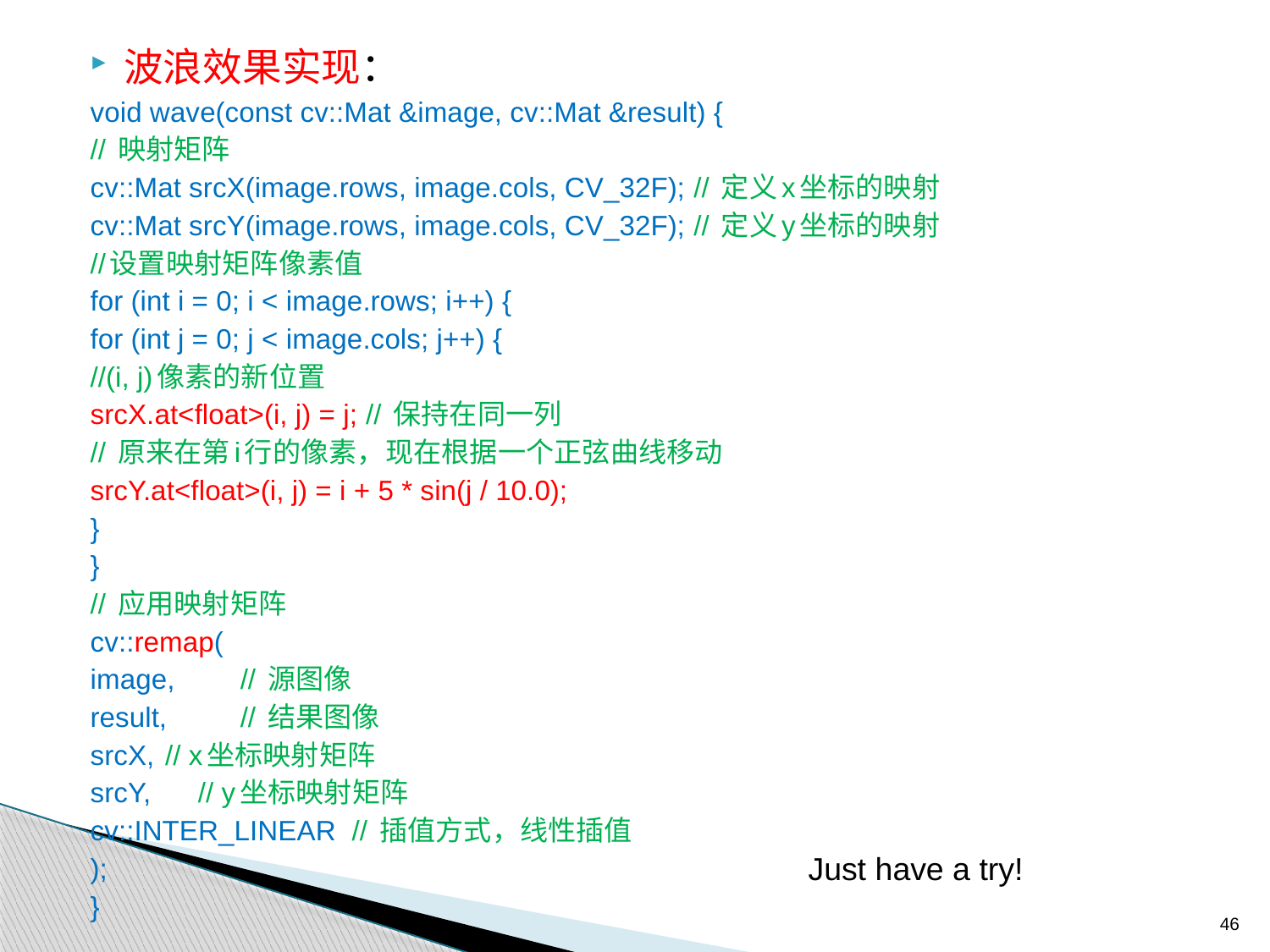

波浪效果实现：
void wave(const cv::Mat &image, cv::Mat &result) {
	// 映射矩阵
	cv::Mat srcX(image.rows, image.cols, CV_32F); // 定义x坐标的映射
	cv::Mat srcY(image.rows, image.cols, CV_32F); // 定义y坐标的映射
	//设置映射矩阵像素值
	for (int i = 0; i < image.rows; i++) {
		for (int j = 0; j < image.cols; j++) {
			//(i, j)像素的新位置
			srcX.at<float>(i, j) = j; // 保持在同一列
			// 原来在第i行的像素，现在根据一个正弦曲线移动
			srcY.at<float>(i, j) = i + 5 * sin(j / 10.0);
		}
	}
	// 应用映射矩阵
	cv::remap(
		image,	// 源图像
		result,	// 结果图像
		srcX,	// x坐标映射矩阵
		srcY,      // y坐标映射矩阵
		cv::INTER_LINEAR  // 插值方式，线性插值
	);
}
Just have a try!
46